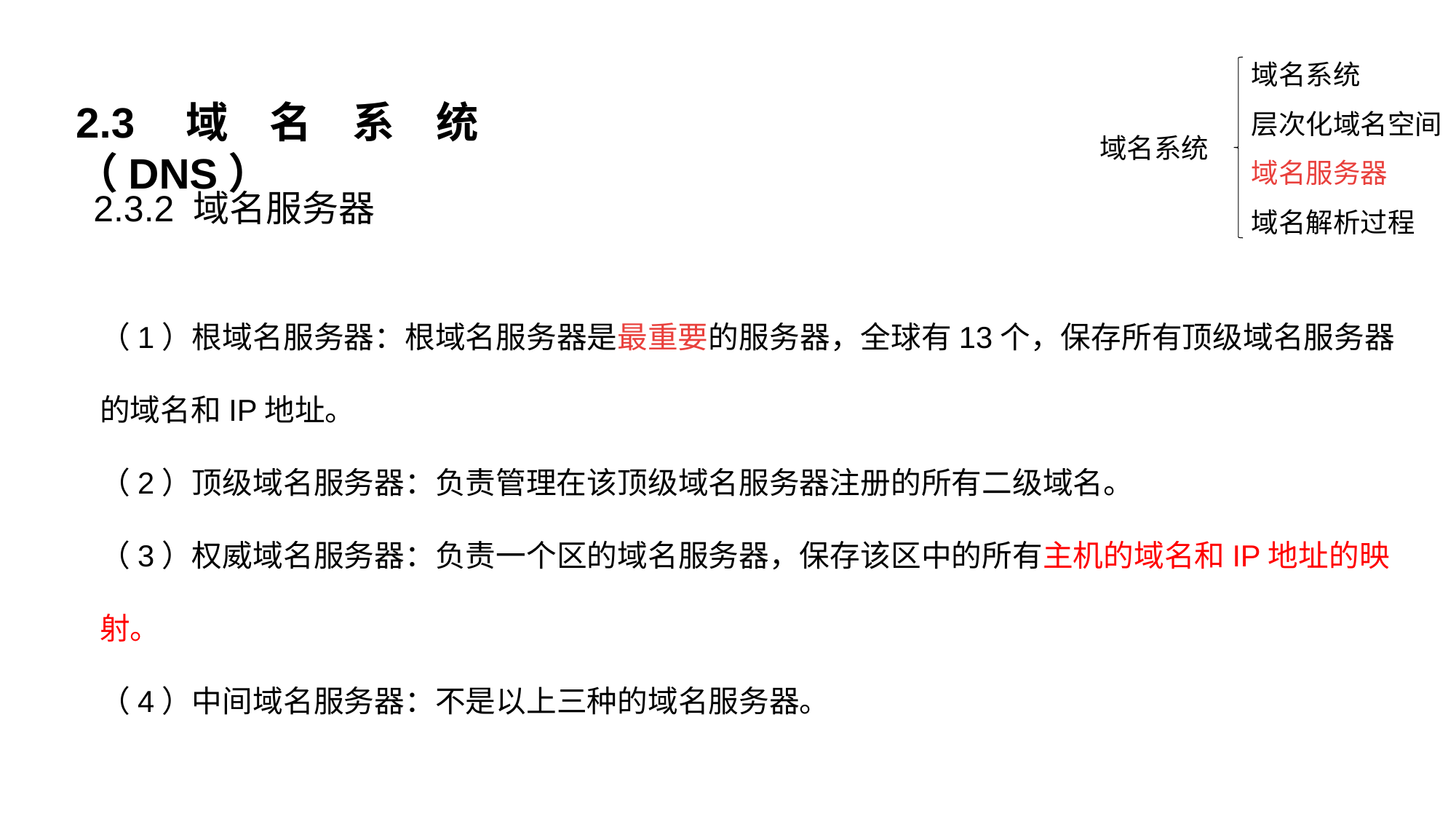

域名系统
层次化域名空间
域名服务器
域名解析过程

2.3域名系统（DNS）

           域名系统
2.3.2 域名服务器

（1）根域名服务器：根域名服务器是最重要的服务器，全球有13个，保存所有顶级域名服务器的域名和IP地址。
（2）顶级域名服务器：负责管理在该顶级域名服务器注册的所有二级域名。
（3）权威域名服务器：负责一个区的域名服务器，保存该区中的所有主机的域名和IP地址的映射。
（4）中间域名服务器：不是以上三种的域名服务器。